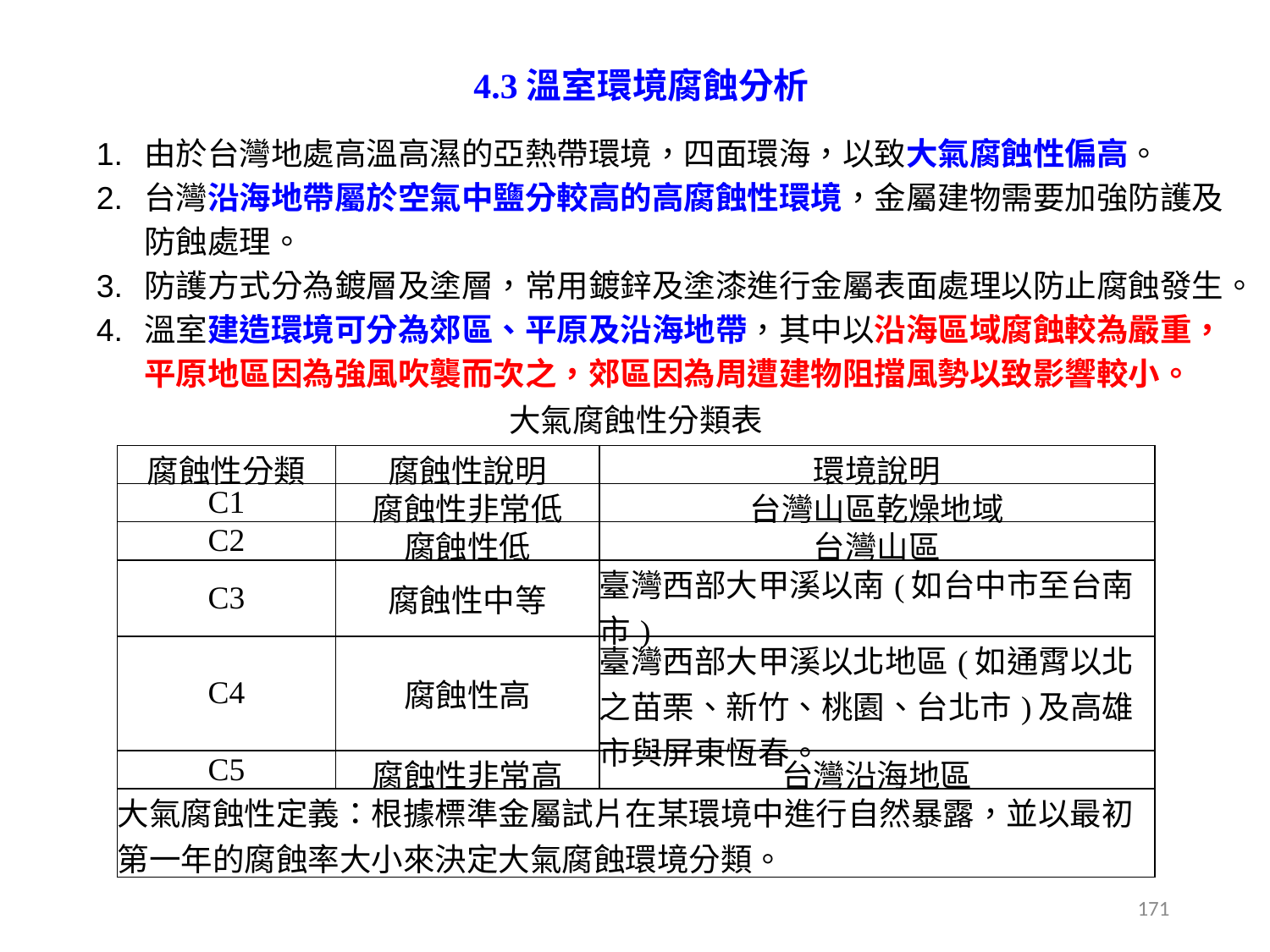

# 4.3溫室環境腐蝕分析
由於台灣地處高溫高濕的亞熱帶環境，四面環海，以致大氣腐蝕性偏高。
台灣沿海地帶屬於空氣中鹽分較高的高腐蝕性環境，金屬建物需要加強防護及防蝕處理。
防護方式分為鍍層及塗層，常用鍍鋅及塗漆進行金屬表面處理以防止腐蝕發生。
溫室建造環境可分為郊區、平原及沿海地帶，其中以沿海區域腐蝕較為嚴重，平原地區因為強風吹襲而次之，郊區因為周遭建物阻擋風勢以致影響較小。
大氣腐蝕性分類表
| 腐蝕性分類 | 腐蝕性說明 | 環境說明 |
| --- | --- | --- |
| C1 | 腐蝕性非常低 | 台灣山區乾燥地域 |
| C2 | 腐蝕性低 | 台灣山區 |
| C3 | 腐蝕性中等 | 臺灣西部大甲溪以南(如台中市至台南市) |
| C4 | 腐蝕性高 | 臺灣西部大甲溪以北地區(如通霄以北之苗栗、新竹、桃園、台北市)及高雄市與屏東恆春。 |
| C5 | 腐蝕性非常高 | 台灣沿海地區 |
| 大氣腐蝕性定義：根據標準金屬試片在某環境中進行自然暴露，並以最初第一年的腐蝕率大小來決定大氣腐蝕環境分類。 |  |  |
171